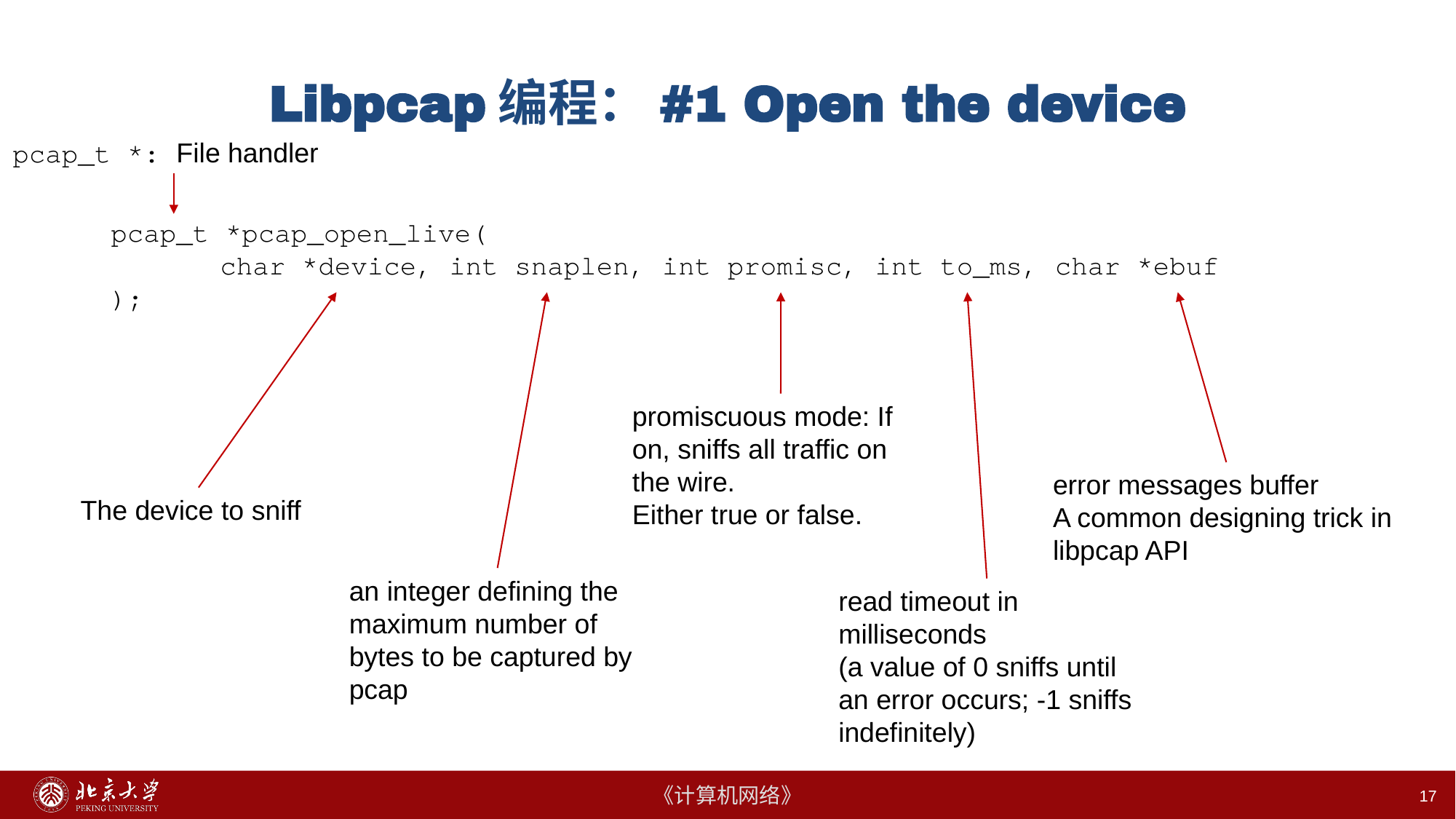

# Libpcap编程：#1 Open the device
pcap_t *: File handler
pcap_t *pcap_open_live(
	char *device, int snaplen, int promisc, int to_ms, char *ebuf
);
promiscuous mode: If on, sniffs all traffic on the wire.
Either true or false.
error messages buffer
A common designing trick in libpcap API

The device to sniff
an integer defining the maximum number of bytes to be captured by pcap
read timeout in milliseconds
(a value of 0 sniffs until an error occurs; -1 sniffs indefinitely)
17